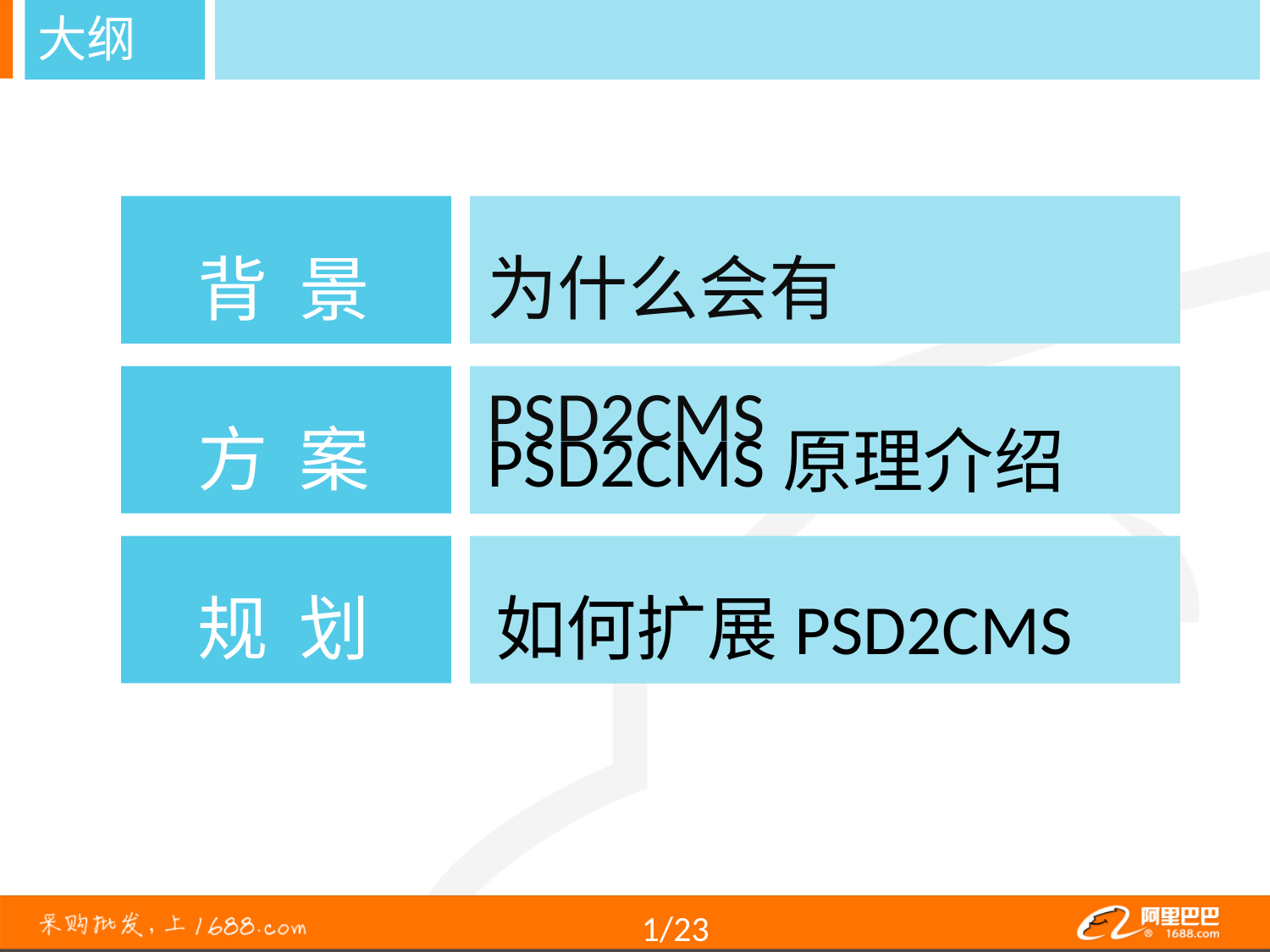

大纲
为什么会有PSD2CMS

背  景

方  案

PSD2CMS原理介绍
如何扩展PSD2CMS

规  划

1/23